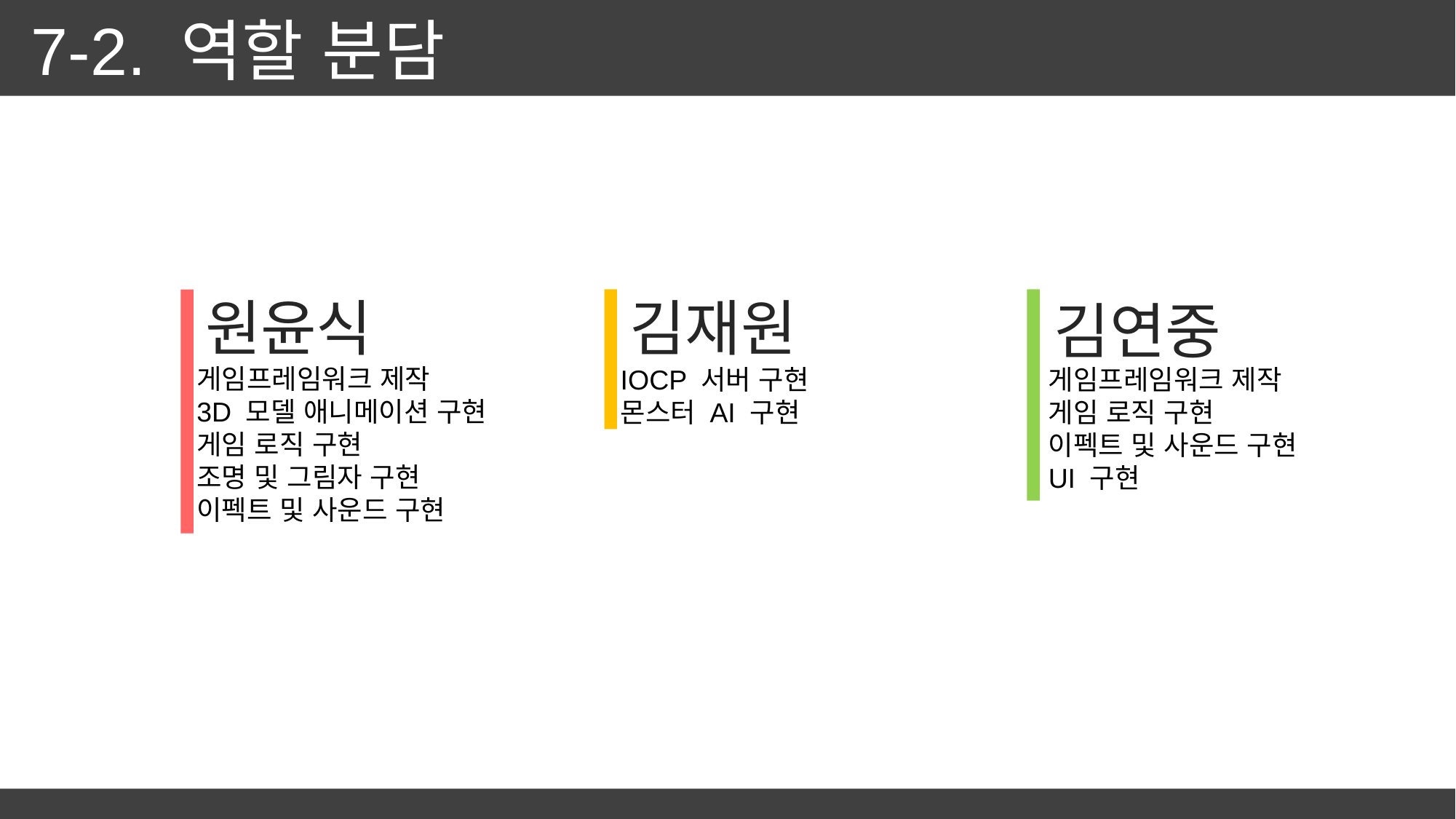

7-2. 역할 분담
원윤식
김재원
김연중

게임프레임워크 제작
3D 모델 애니메이션 구현
게임 로직 구현
조명 및 그림자 구현
이펙트 및 사운드 구현
게임프레임워크 제작
게임 로직 구현
이펙트 및 사운드 구현
UI 구현
IOCP 서버 구현
몬스터 AI 구현